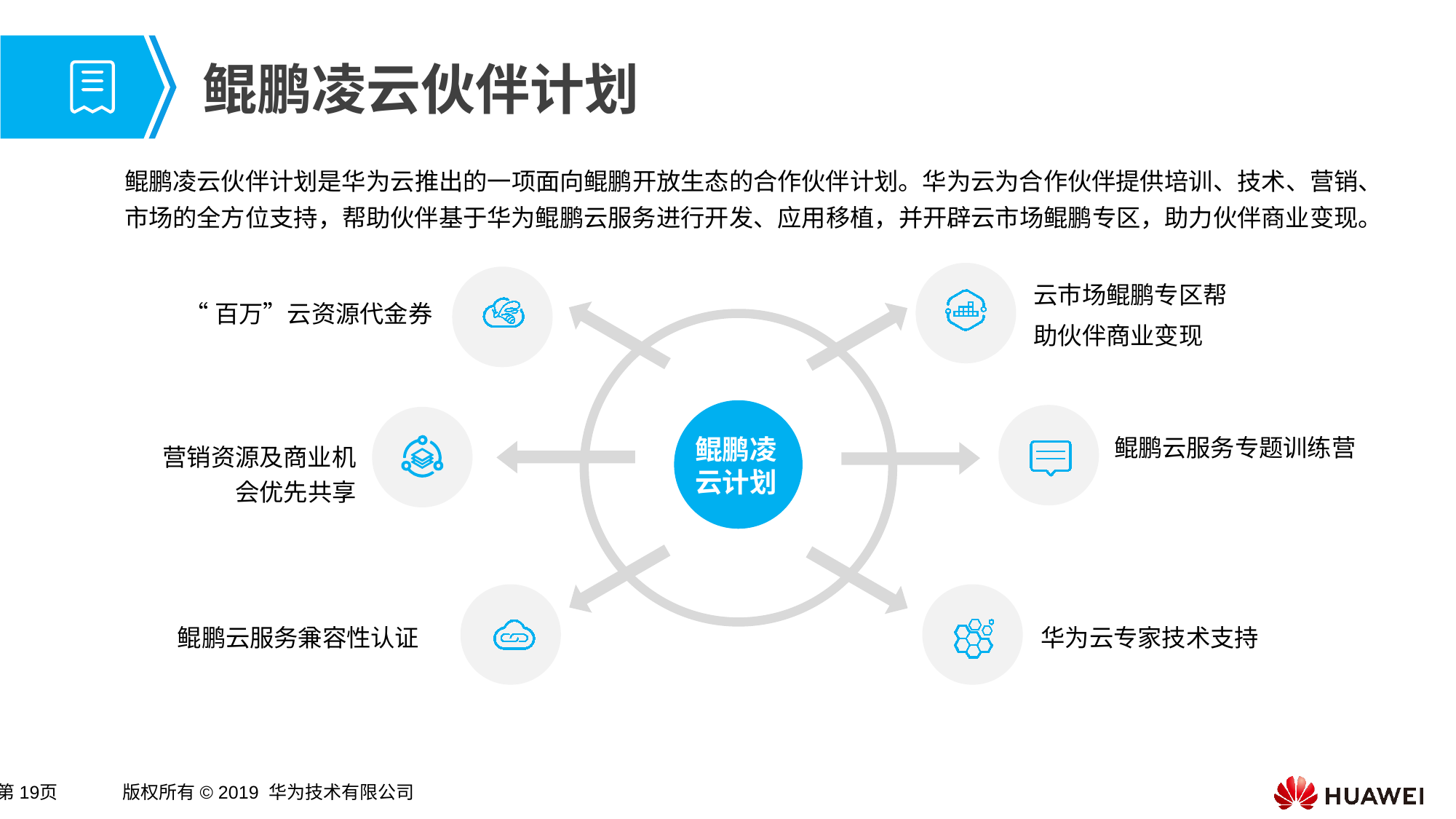

# 鲲鹏凌云伙伴计划
鲲鹏凌云伙伴计划是华为云推出的一项面向鲲鹏开放生态的合作伙伴计划。华为云为合作伙伴提供培训、技术、营销、市场的全方位支持，帮助伙伴基于华为鲲鹏云服务进行开发、应用移植，并开辟云市场鲲鹏专区，助力伙伴商业变现。

云市场鲲鹏专区帮助伙伴商业变现
“百万”云资源代金券

鲲鹏云服务专题训练营
鲲鹏凌云计划
营销资源及商业机会优先共享

华为云专家技术支持
鲲鹏云服务兼容性认证